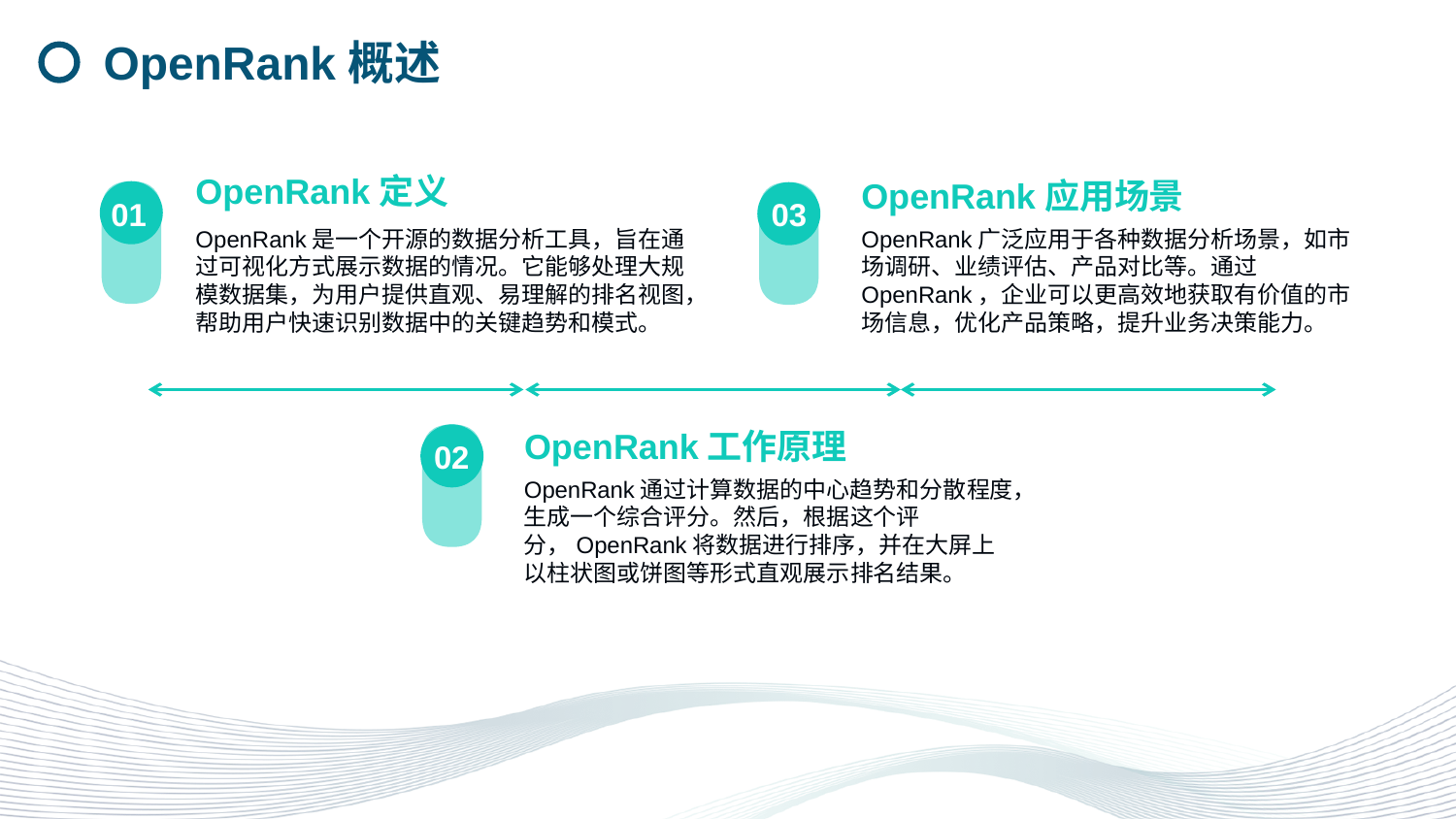

OpenRank概述

OpenRank定义
OpenRank应用场景
01
03

OpenRank是一个开源的数据分析工具，旨在通过可视化方式展示数据的情况。它能够处理大规模数据集，为用户提供直观、易理解的排名视图，帮助用户快速识别数据中的关键趋势和模式。
OpenRank广泛应用于各种数据分析场景，如市场调研、业绩评估、产品对比等。通过OpenRank，企业可以更高效地获取有价值的市场信息，优化产品策略，提升业务决策能力。

OpenRank工作原理
02

OpenRank通过计算数据的中心趋势和分散程度，生成一个综合评分。然后，根据这个评分，OpenRank将数据进行排序，并在大屏上以柱状图或饼图等形式直观展示排名结果。